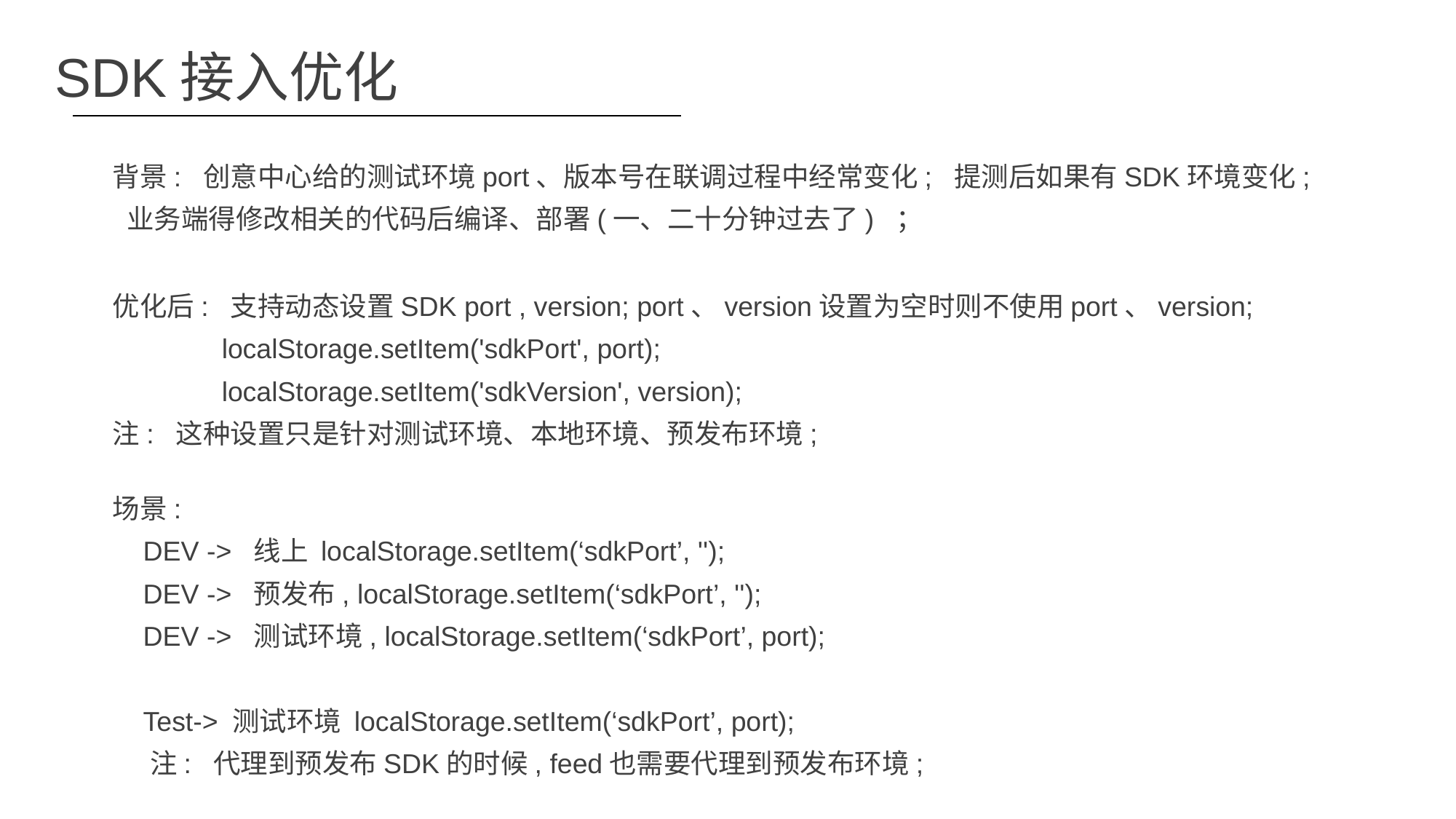

SDK接入优化
背景:  创意中心给的测试环境port、版本号在联调过程中经常变化;  提测后如果有SDK环境变化; 业务端得修改相关的代码后编译、部署(一、二十分钟过去了)  ；
优化后:  支持动态设置SDK port , version; port、version设置为空时则不使用port、version;
	localStorage.setItem('sdkPort', port);
	localStorage.setItem('sdkVersion', version);
注:  这种设置只是针对测试环境、本地环境、预发布环境;
场景:
    DEV ->  线上 localStorage.setItem(‘sdkPort’, '');
    DEV ->  预发布, localStorage.setItem(‘sdkPort’, '');
    DEV ->  测试环境, localStorage.setItem(‘sdkPort’, port);
    Test-> 测试环境 localStorage.setItem(‘sdkPort’, port);
     注:  代理到预发布SDK的时候, feed也需要代理到预发布环境;